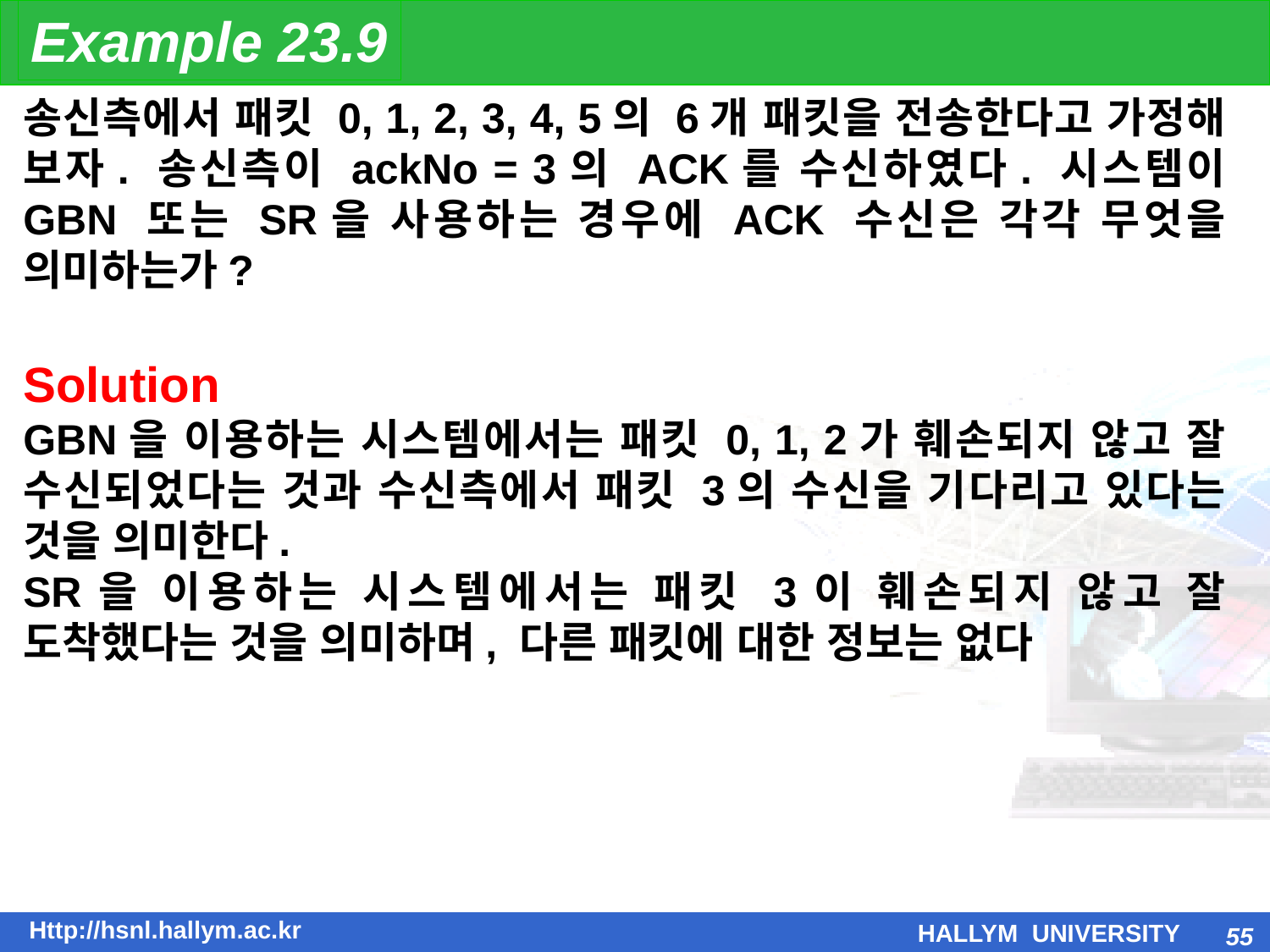

Example 23.9
송신측에서 패킷 0, 1, 2, 3, 4, 5의 6개 패킷을 전송한다고 가정해 보자. 송신측이 ackNo = 3의 ACK를 수신하였다. 시스템이 GBN 또는 SR을 사용하는 경우에 ACK 수신은 각각 무엇을 의미하는가?

Solution
GBN을 이용하는 시스템에서는 패킷 0, 1, 2가 훼손되지 않고 잘 수신되었다는 것과 수신측에서 패킷 3의 수신을 기다리고 있다는 것을 의미한다.
SR을 이용하는 시스템에서는 패킷 3이 훼손되지 않고 잘 도착했다는 것을 의미하며, 다른 패킷에 대한 정보는 없다
55